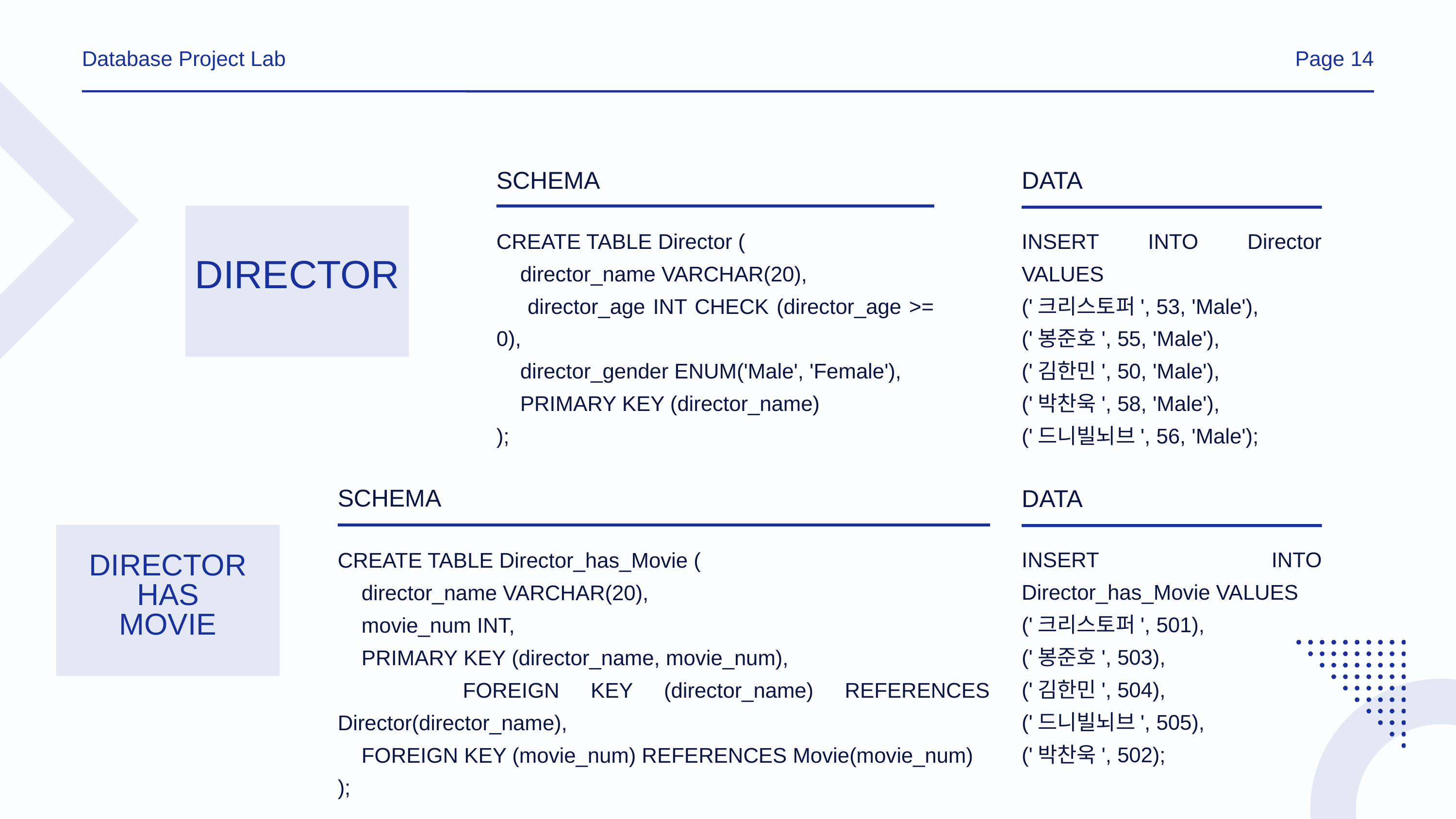

Database Project Lab
Page 14

SCHEMA

CREATE TABLE Director (
    director_name VARCHAR(20),
    director_age INT CHECK (director_age >= 0),
    director_gender ENUM('Male', 'Female'),
    PRIMARY KEY (director_name)
);
DATA

INSERT INTO Director VALUES
('크리스토퍼', 53, 'Male'),
('봉준호', 55, 'Male'),
('김한민', 50, 'Male'),
('박찬욱', 58, 'Male'),
('드니빌뇌브', 56, 'Male');

DIRECTOR
SCHEMA

CREATE TABLE Director_has_Movie (
    director_name VARCHAR(20),
    movie_num INT,
    PRIMARY KEY (director_name, movie_num),
    FOREIGN KEY (director_name) REFERENCES Director(director_name),
    FOREIGN KEY (movie_num) REFERENCES Movie(movie_num)
);
DATA

INSERT INTO Director_has_Movie VALUES
('크리스토퍼', 501),
('봉준호', 503),
('김한민', 504),
('드니빌뇌브', 505),
('박찬욱', 502);

DIRECTOR
HAS
MOVIE